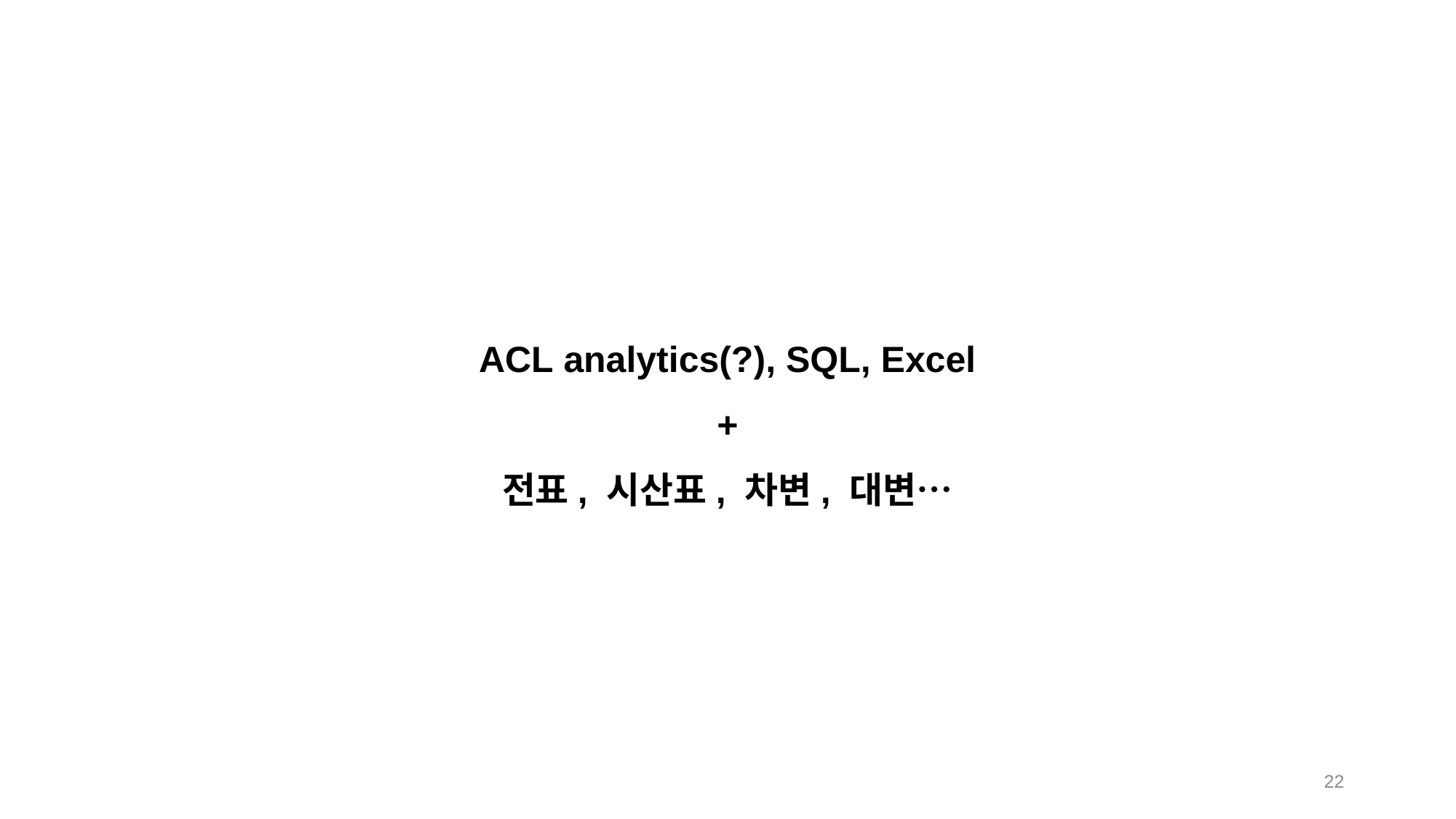

ACL analytics(?), SQL, Excel
+
전표, 시산표, 차변, 대변…
22